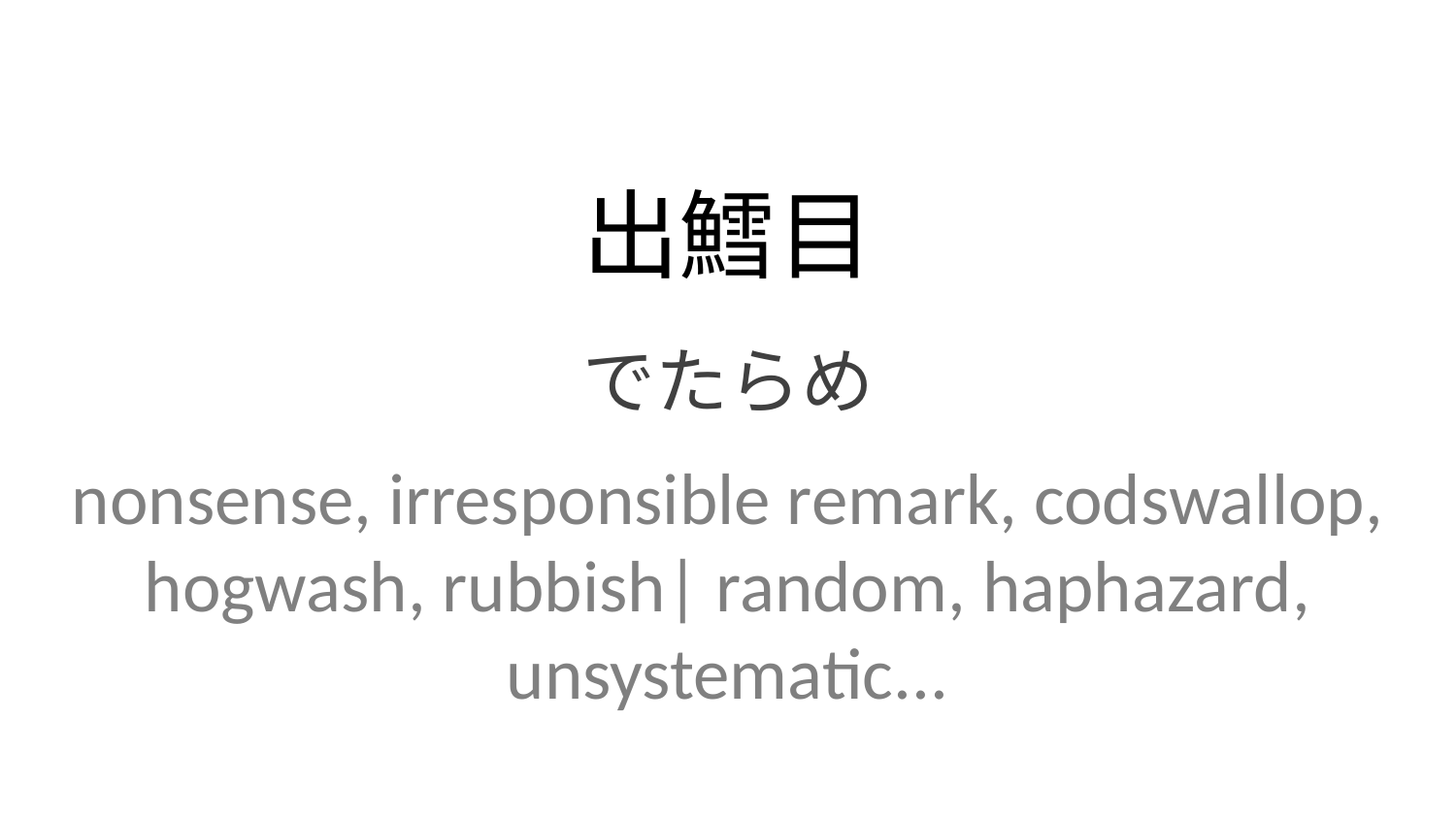

出鱈目

でたらめ
nonsense, irresponsible remark, codswallop, hogwash, rubbish| random, haphazard, unsystematic...